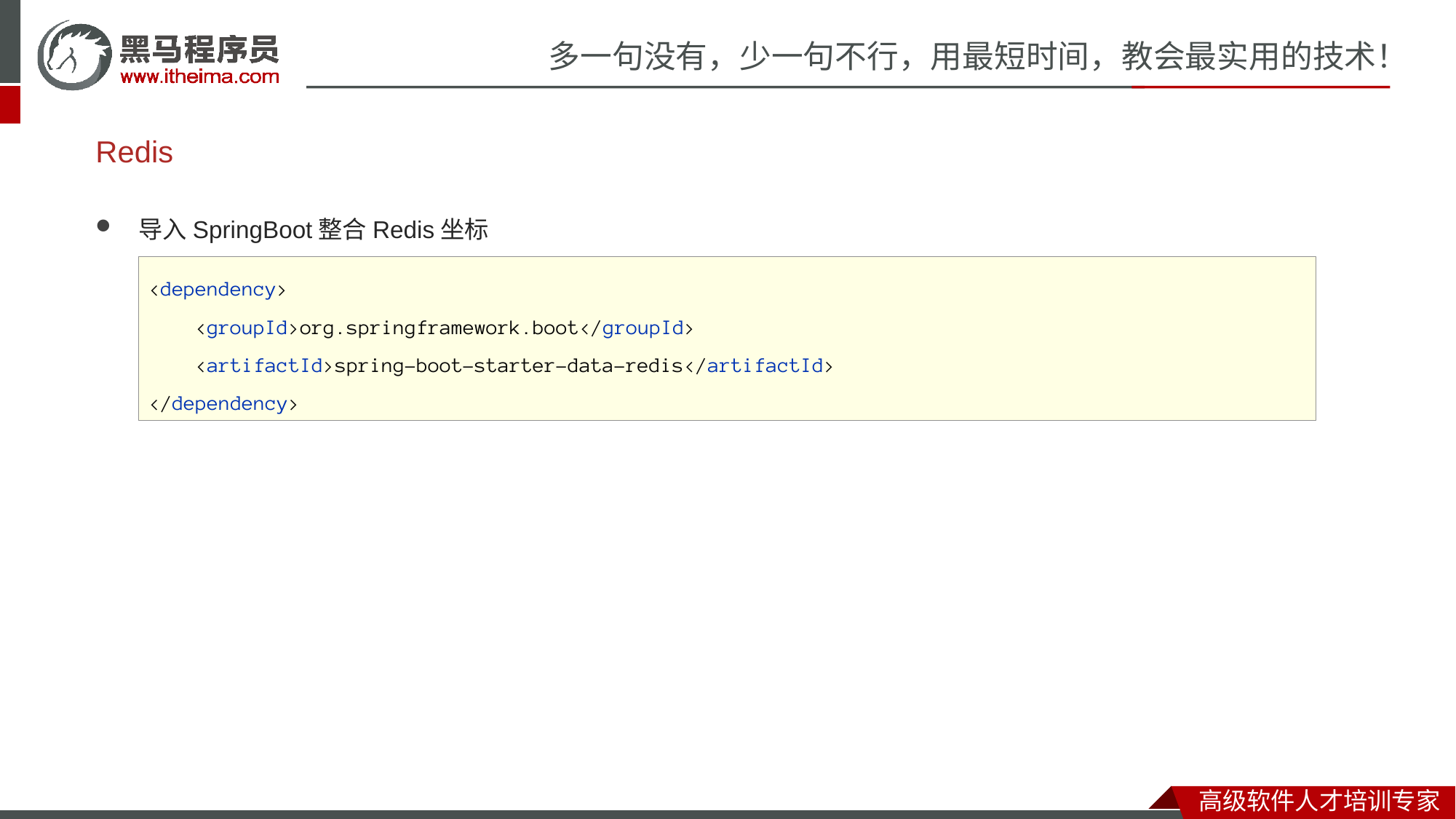

# Redis
导入SpringBoot整合Redis坐标

<dependency>
    <groupId>org.springframework.boot</groupId>
    <artifactId>spring-boot-starter-data-redis</artifactId>
</dependency>